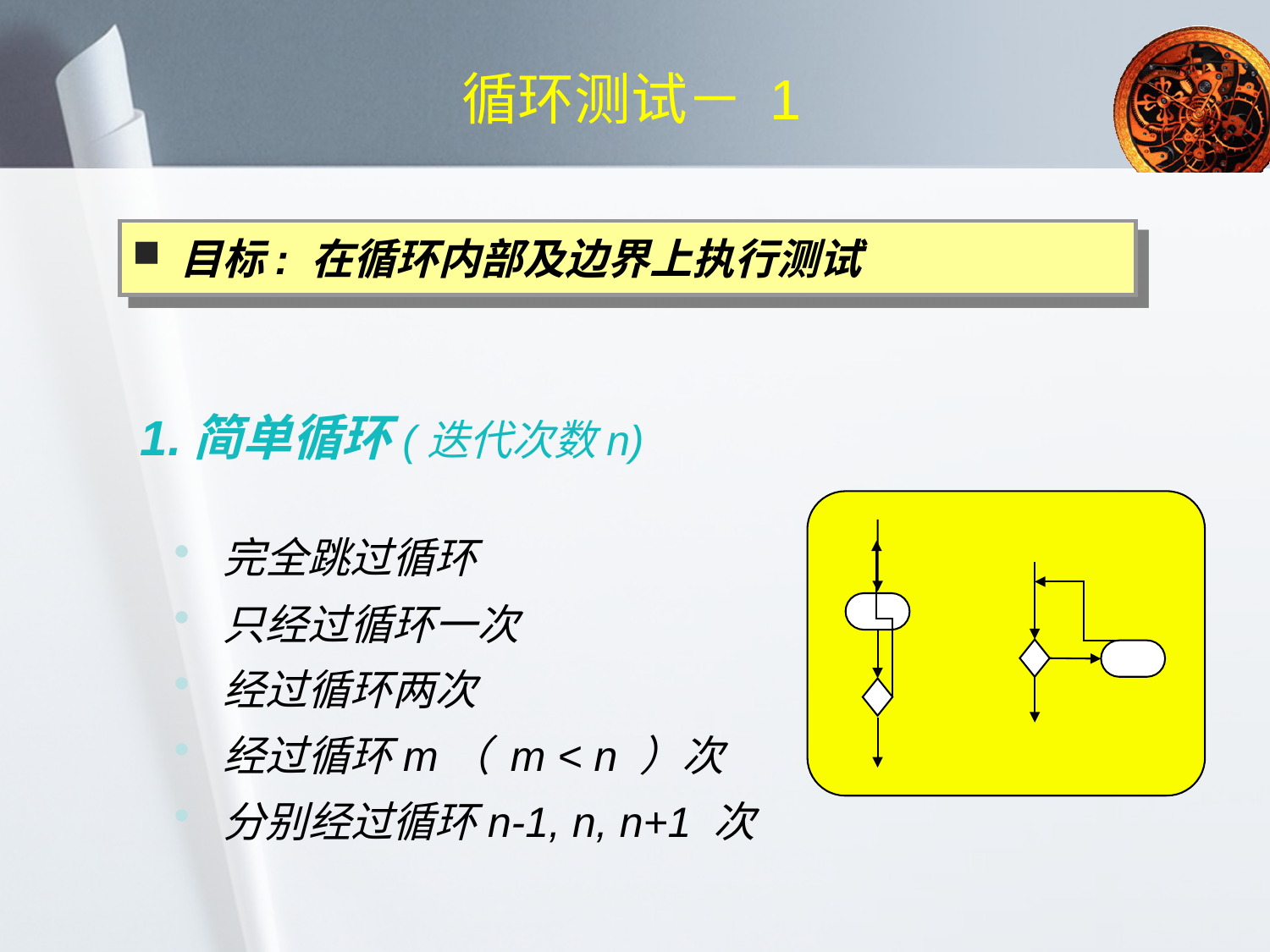

# 循环测试－ 1
目标: 在循环内部及边界上执行测试
1.简单循环(迭代次数n)

 完全跳过循环
 只经过循环一次
 经过循环两次
 经过循环m（ m < n ）次
 分别经过循环n-1, n, n+1 次